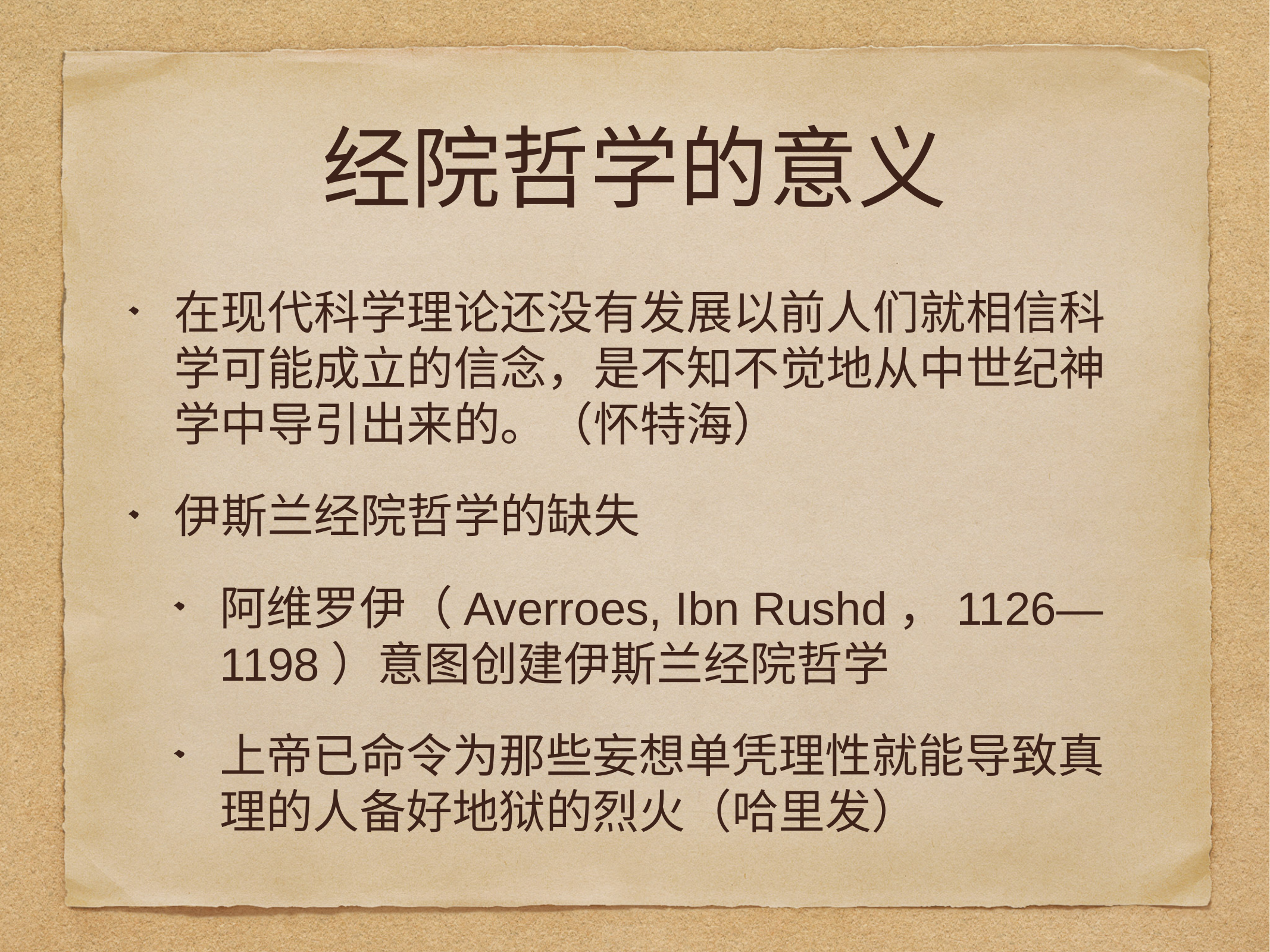

# 经院哲学的意义
在现代科学理论还没有发展以前人们就相信科学可能成立的信念，是不知不觉地从中世纪神学中导引出来的。（怀特海）
伊斯兰经院哲学的缺失
阿维罗伊（Averroes, Ibn Rushd，1126—1198）意图创建伊斯兰经院哲学
上帝已命令为那些妄想单凭理性就能导致真理的人备好地狱的烈火（哈里发）